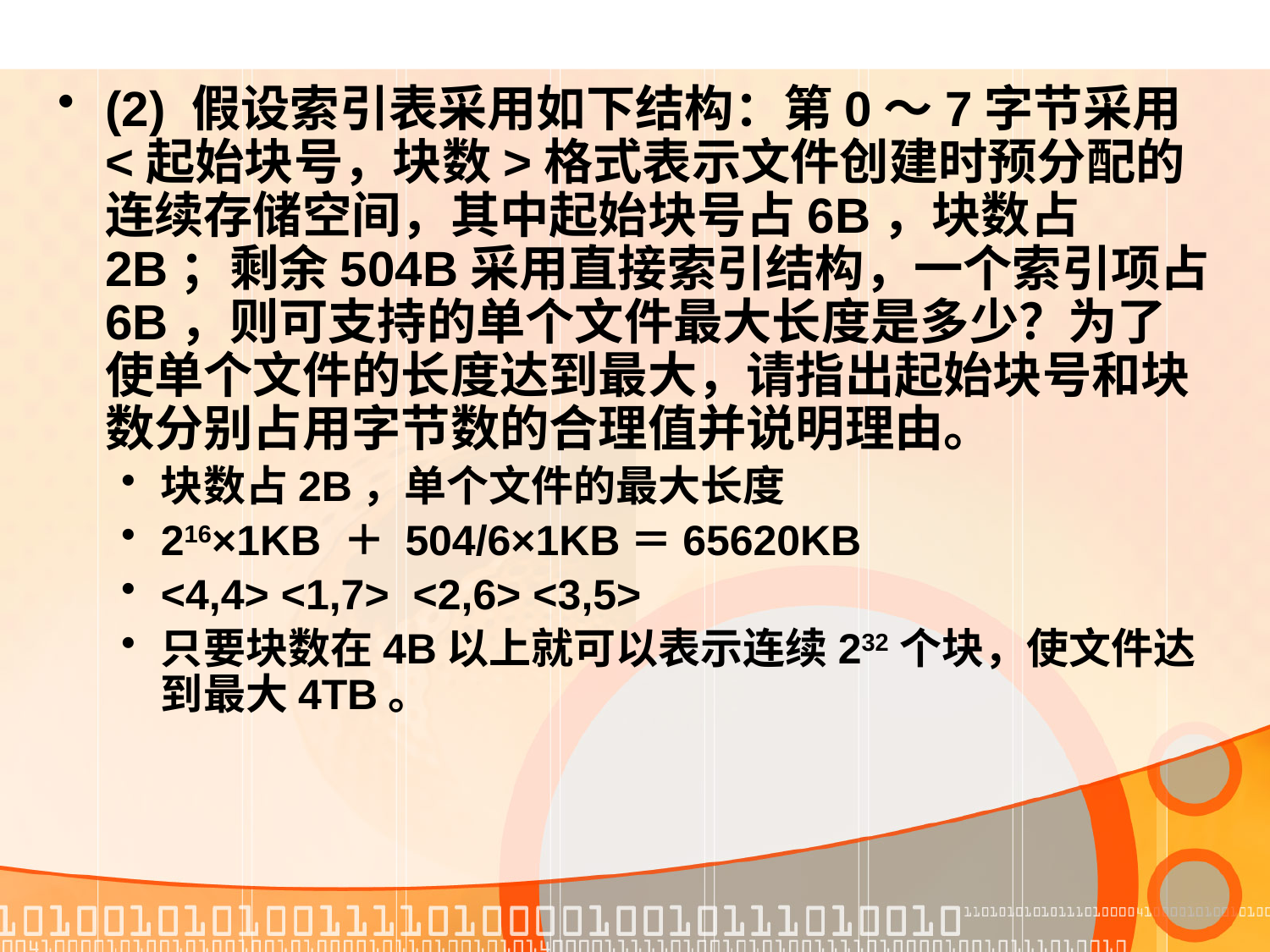

(2) 假设索引表采用如下结构：第0～7字节采用<起始块号，块数>格式表示文件创建时预分配的连续存储空间，其中起始块号占6B，块数占2B；剩余504B采用直接索引结构，一个索引项占6B，则可支持的单个文件最大长度是多少？为了使单个文件的长度达到最大，请指出起始块号和块数分别占用字节数的合理值并说明理由。
块数占2B，单个文件的最大长度
216×1KB ＋ 504/6×1KB＝65620KB
<4,4> <1,7>  <2,6> <3,5>
只要块数在4B以上就可以表示连续232个块，使文件达到最大4TB。